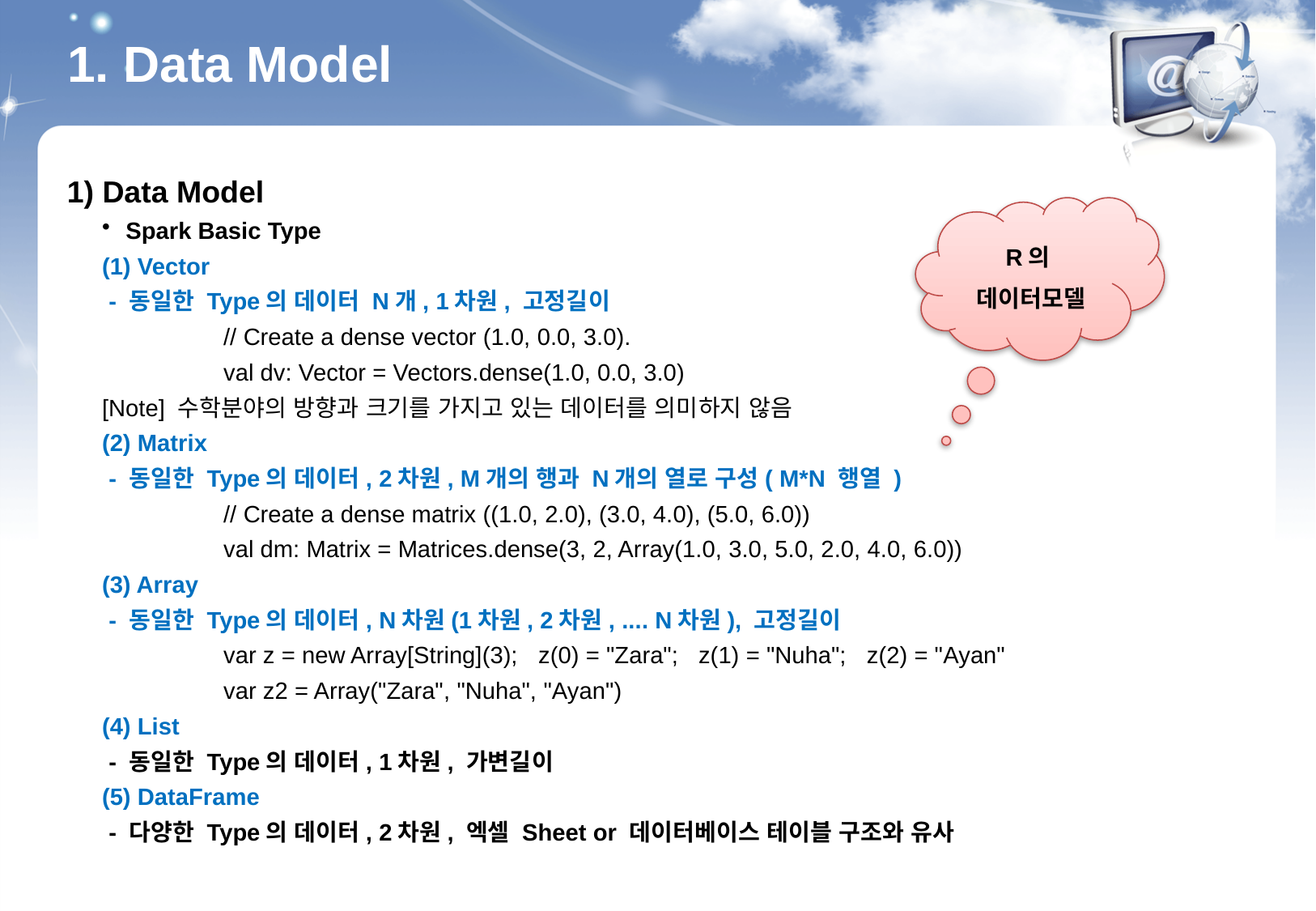

1. Data Model
1) Data Model
Spark Basic Type
(1) Vector
 - 동일한 Type의 데이터 N개, 1차원, 고정길이
	// Create a dense vector (1.0, 0.0, 3.0).
	val dv: Vector = Vectors.dense(1.0, 0.0, 3.0)
[Note] 수학분야의 방향과 크기를 가지고 있는 데이터를 의미하지 않음
(2) Matrix
 - 동일한 Type의 데이터, 2차원, M개의 행과 N개의 열로 구성( M*N 행열 )
	// Create a dense matrix ((1.0, 2.0), (3.0, 4.0), (5.0, 6.0))
	val dm: Matrix = Matrices.dense(3, 2, Array(1.0, 3.0, 5.0, 2.0, 4.0, 6.0))
(3) Array
 - 동일한 Type의 데이터, N차원(1차원, 2차원, .... N차원), 고정길이
	var z = new Array[String](3);   z(0) = "Zara";   z(1) = "Nuha";   z(2) = "Ayan"
	var z2 = Array("Zara", "Nuha", "Ayan")
(4) List
 - 동일한 Type의 데이터, 1차원, 가변길이
(5) DataFrame
 - 다양한 Type의 데이터, 2차원, 엑셀 Sheet or 데이터베이스 테이블 구조와 유사
R의
데이터모델